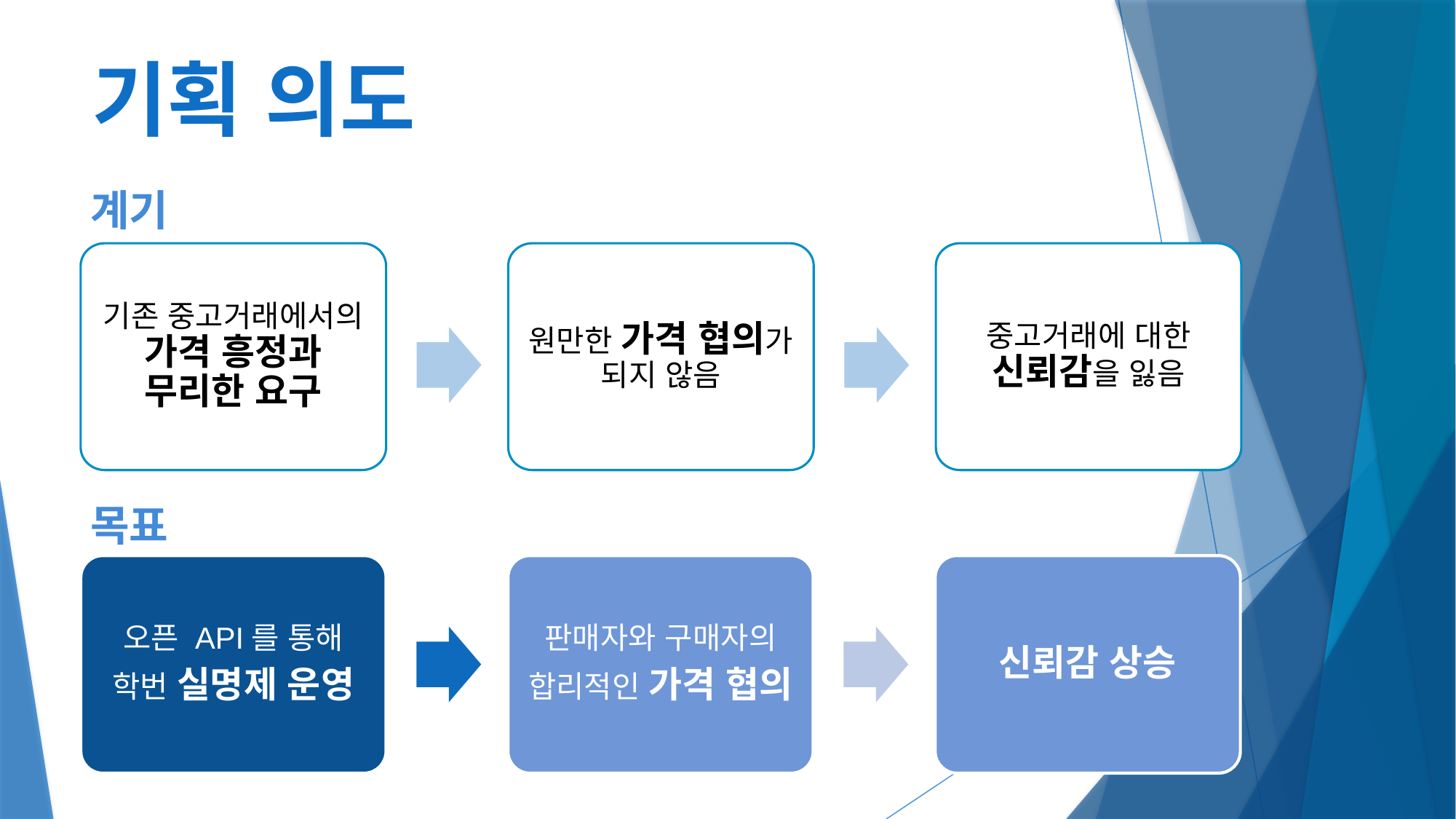

# 기획 의도
계기
기존 중고거래에서의 가격 흥정과 무리한 요구
원만한 가격 협의가 되지 않음
중고거래에 대한 신뢰감을 잃음

목표
오픈 API를 통해
학번 실명제 운영
판매자와 구매자의
합리적인 가격 협의
신뢰감 상승